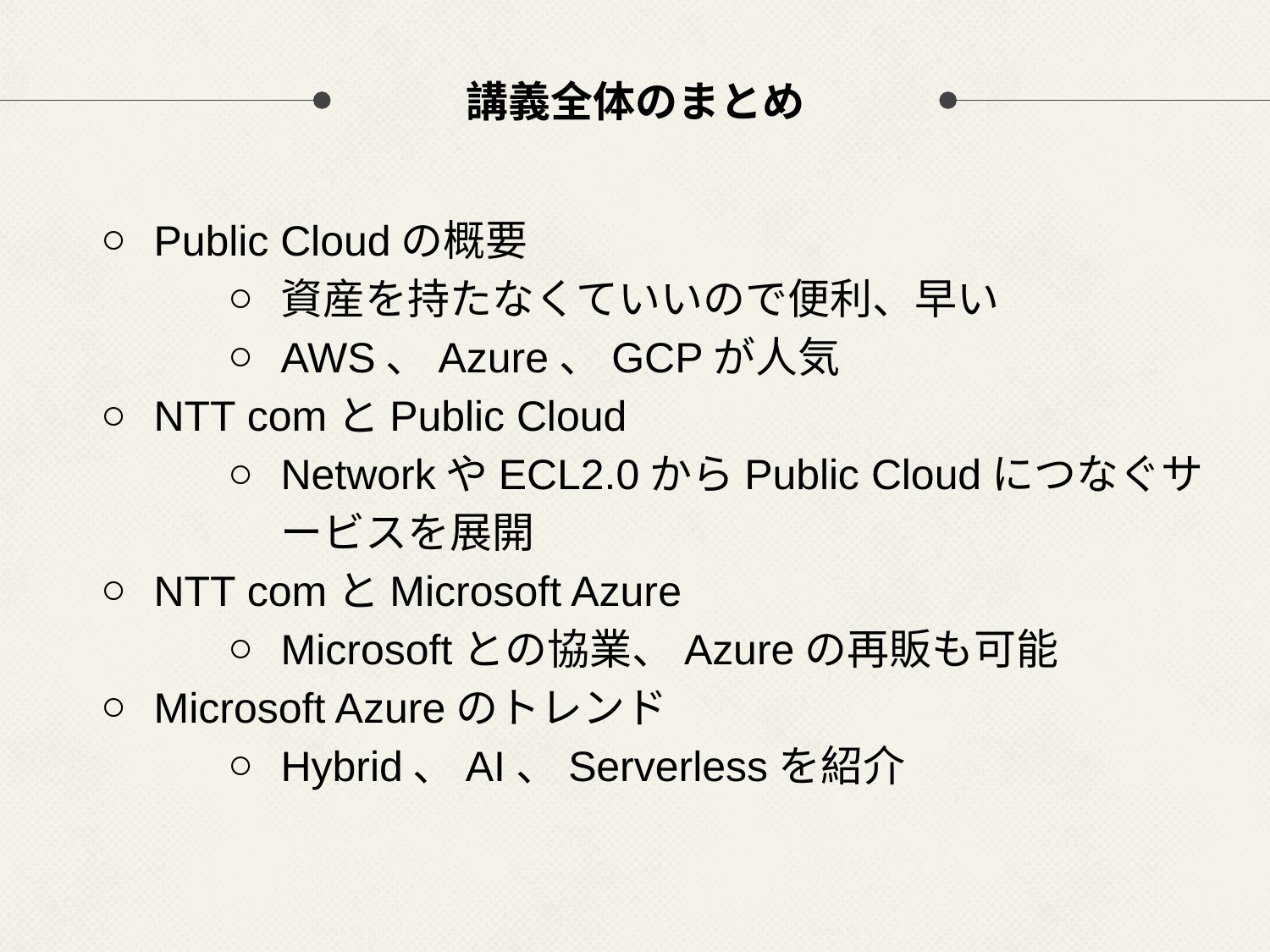

# 講義全体のまとめ
Public Cloudの概要
資産を持たなくていいので便利、早い
AWS、Azure、GCPが人気
NTT comとPublic Cloud
NetworkやECL2.0からPublic Cloudにつなぐサービスを展開
NTT comとMicrosoft Azure
Microsoftとの協業、Azureの再販も可能
Microsoft Azureのトレンド
Hybrid、AI、Serverlessを紹介